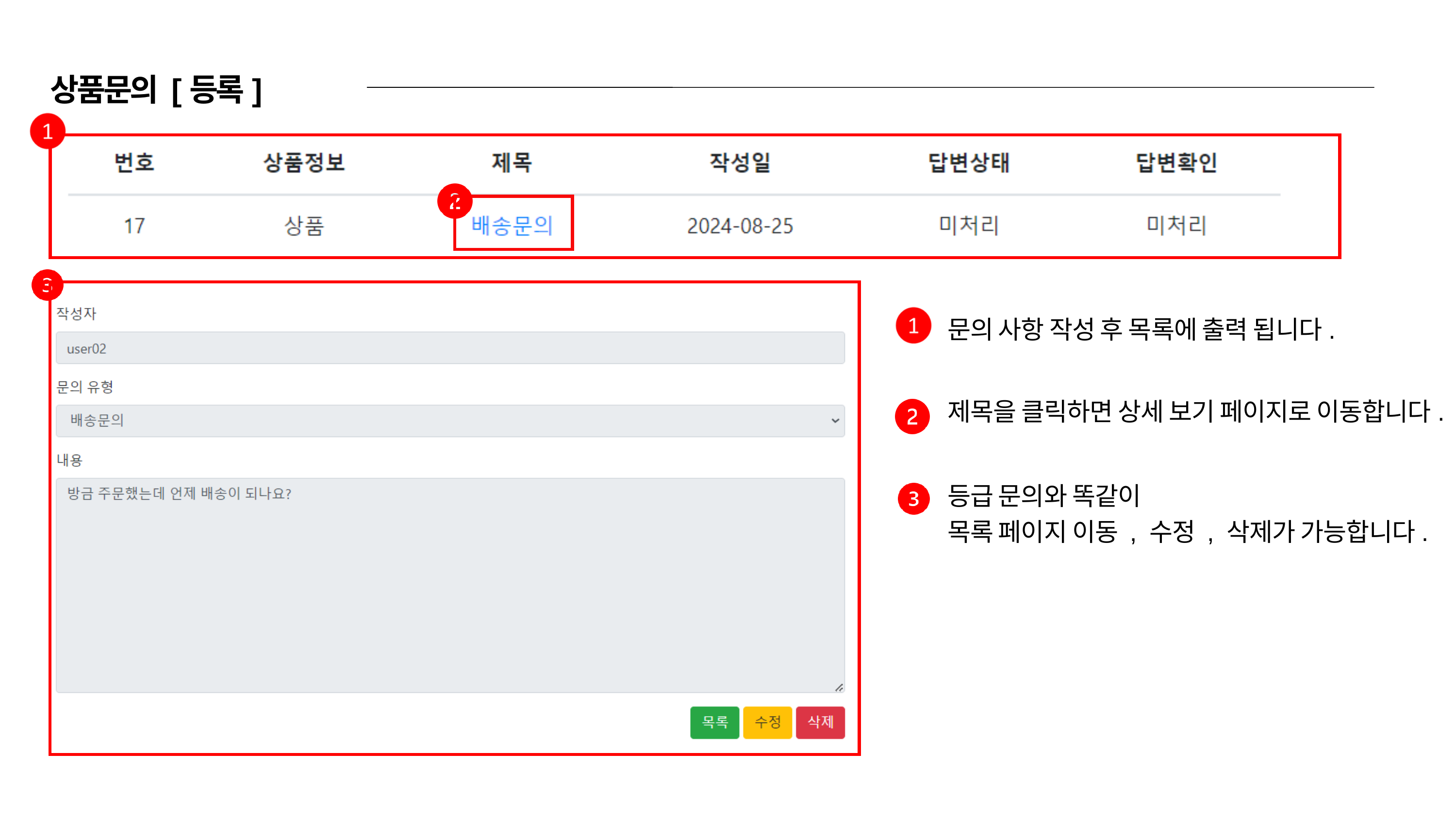

상품문의 [등록]

문의 사항 작성 후 목록에 출력 됩니다.
제목을 클릭하면 상세 보기 페이지로 이동합니다.

등급 문의와 똑같이
목록 페이지 이동 , 수정 , 삭제가 가능합니다.